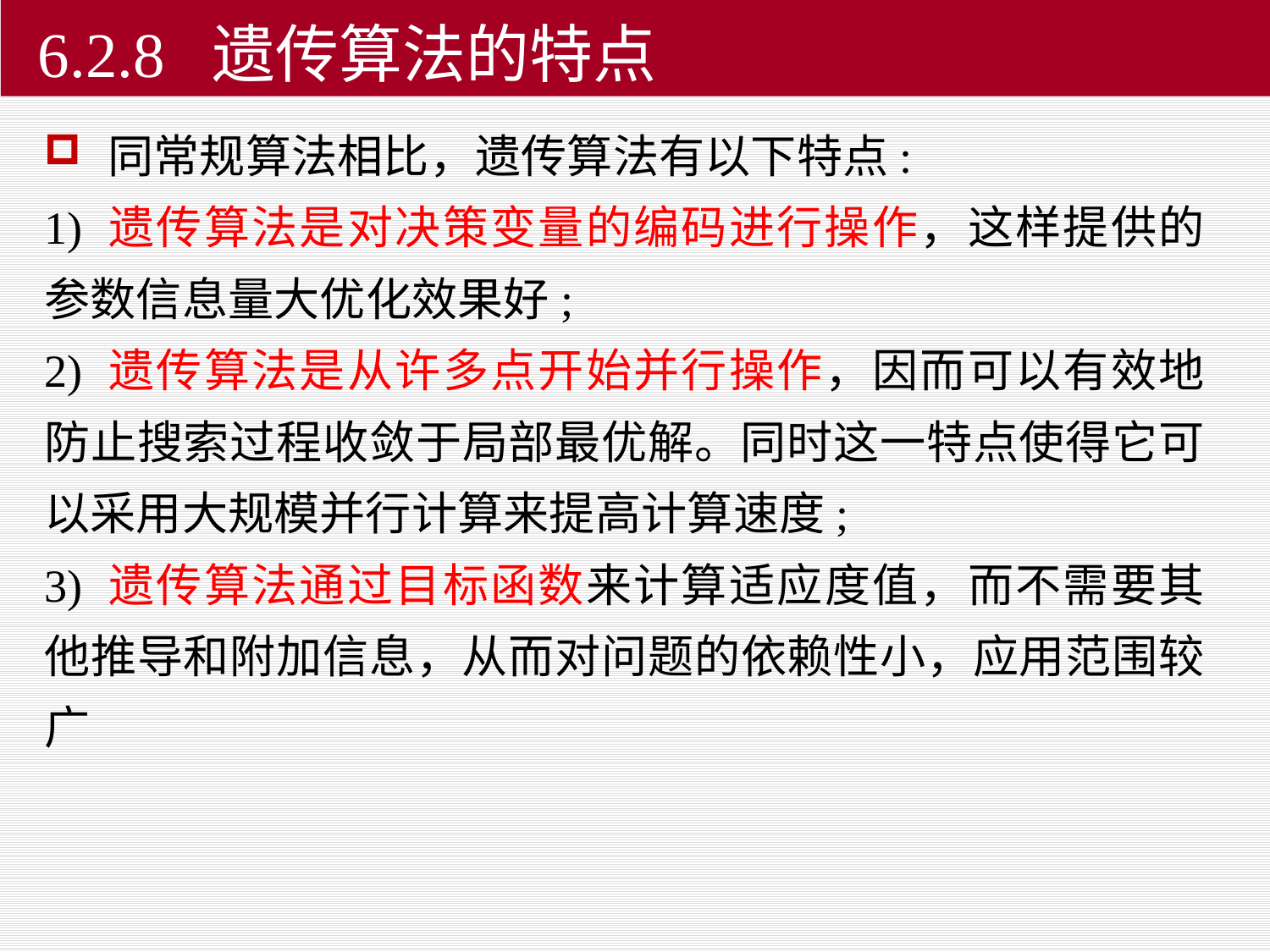

#
6.2.8  遗传算法的特点
同常规算法相比，遗传算法有以下特点:
1) 遗传算法是对决策变量的编码进行操作，这样提供的参数信息量大优化效果好;
2) 遗传算法是从许多点开始并行操作，因而可以有效地防止搜索过程收敛于局部最优解。同时这一特点使得它可以采用大规模并行计算来提高计算速度;
3) 遗传算法通过目标函数来计算适应度值，而不需要其他推导和附加信息，从而对问题的依赖性小，应用范围较广

69